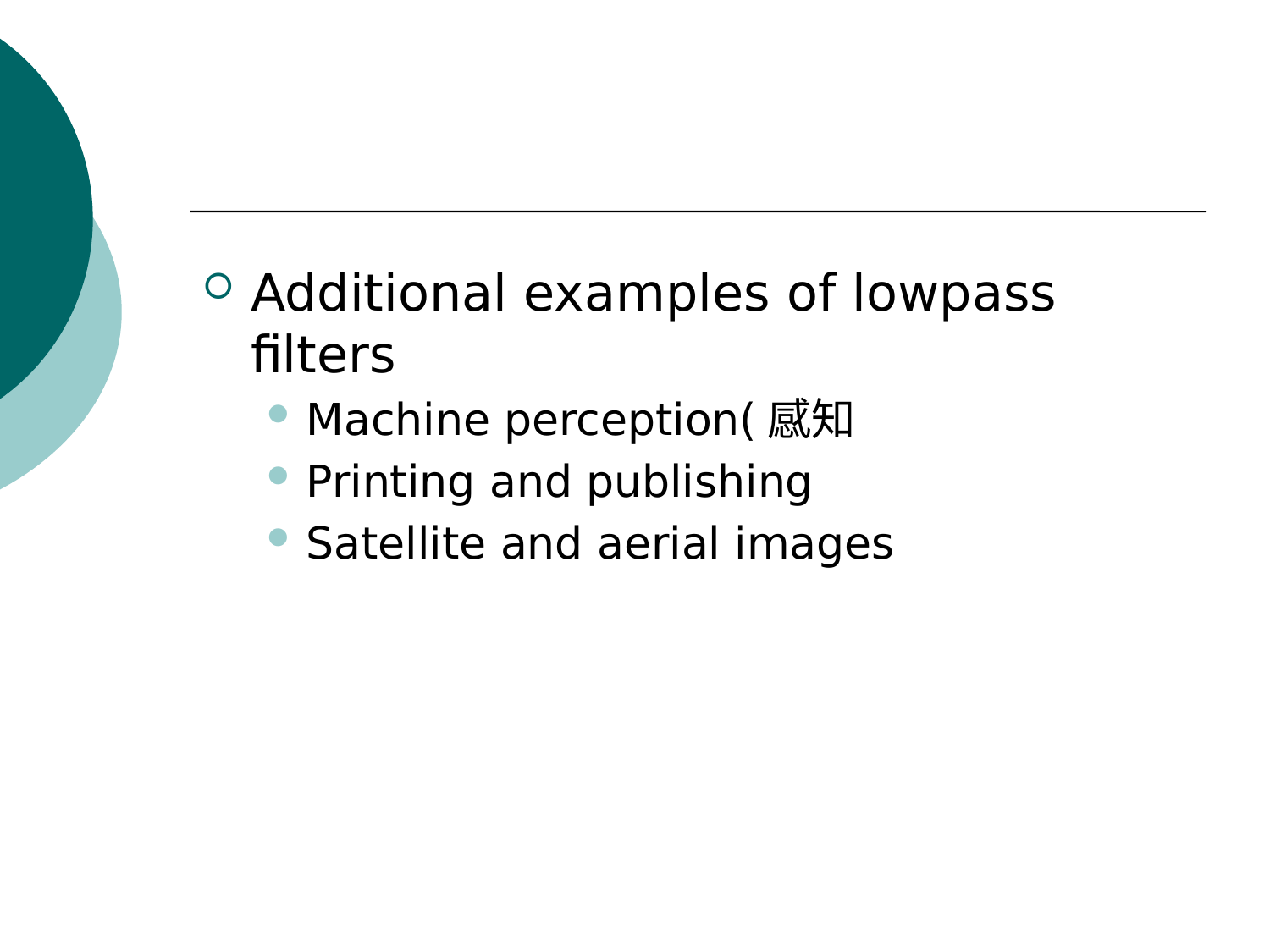

#
Additional examples of lowpass filters
Machine perception(感知
Printing and publishing
Satellite and aerial images